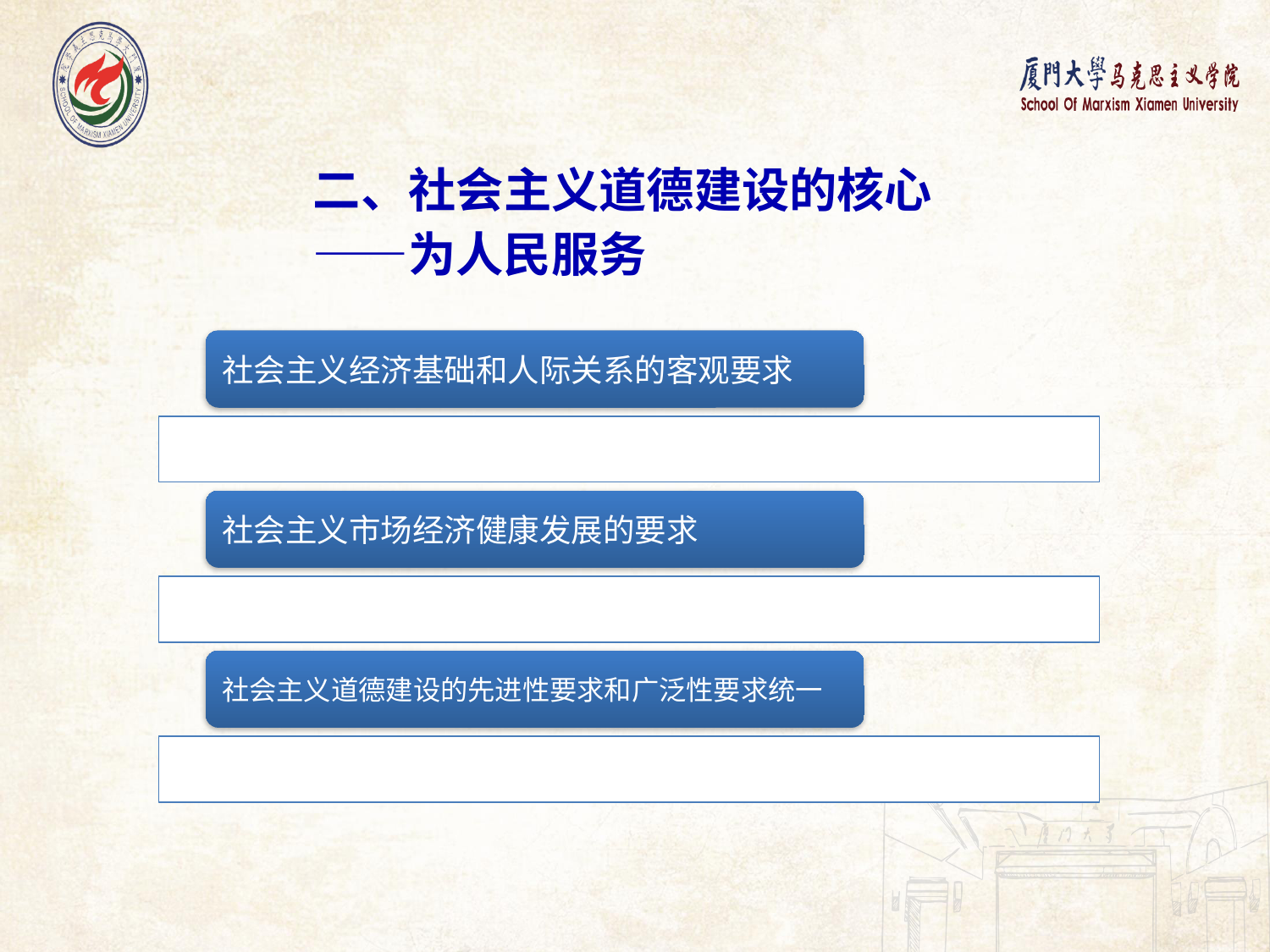

二、社会主义道德建设的核心
——为人民服务
社会主义经济基础和人际关系的客观要求
社会主义市场经济健康发展的要求
社会主义道德建设的先进性要求和广泛性要求统一